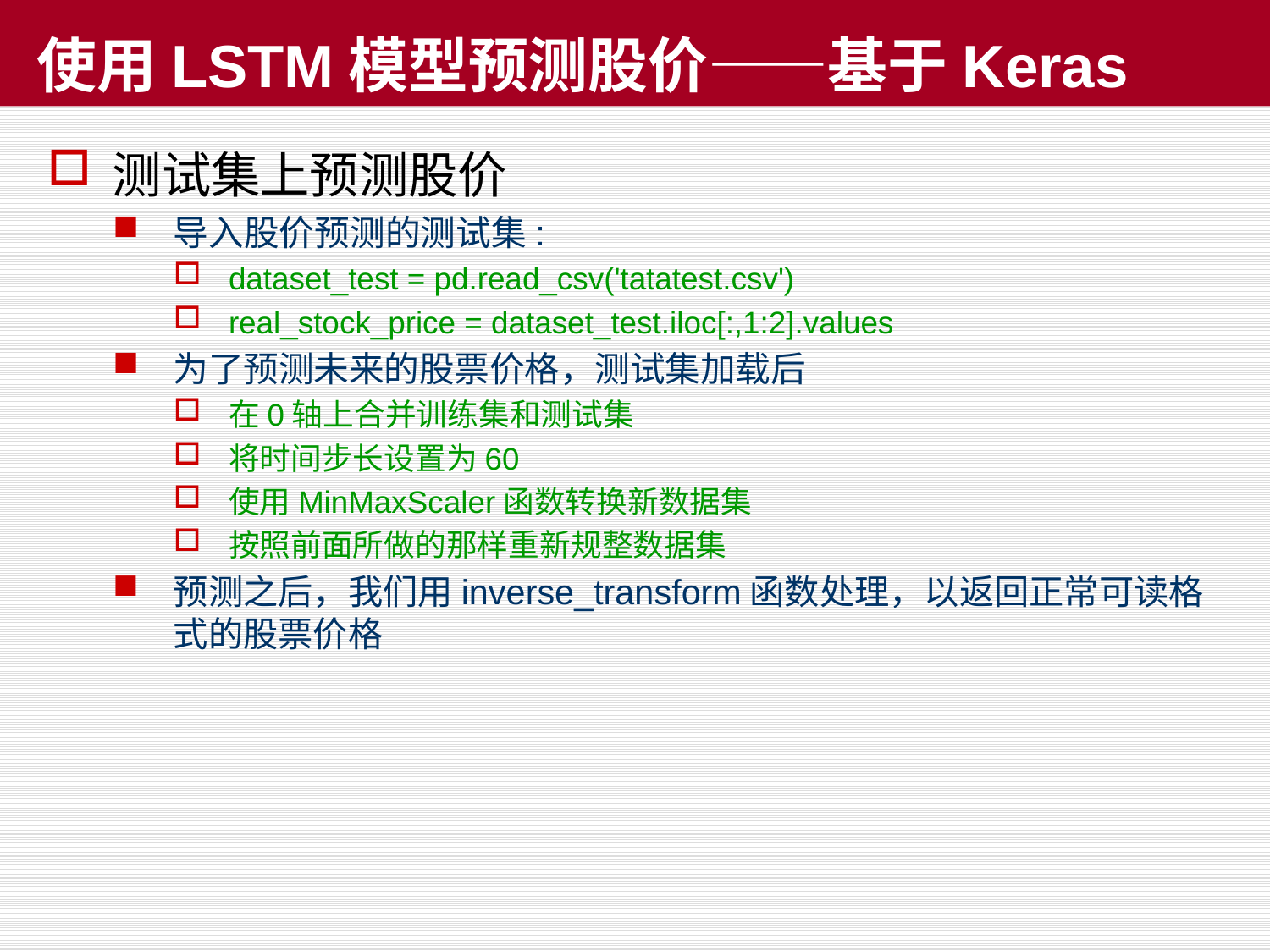

# 使用LSTM模型预测股价——基于Keras
测试集上预测股价
导入股价预测的测试集:
dataset_test = pd.read_csv('tatatest.csv')
real_stock_price = dataset_test.iloc[:,1:2].values
为了预测未来的股票价格，测试集加载后
在0轴上合并训练集和测试集
将时间步长设置为60
使用MinMaxScaler函数转换新数据集
按照前面所做的那样重新规整数据集
预测之后，我们用inverse_transform函数处理，以返回正常可读格式的股票价格